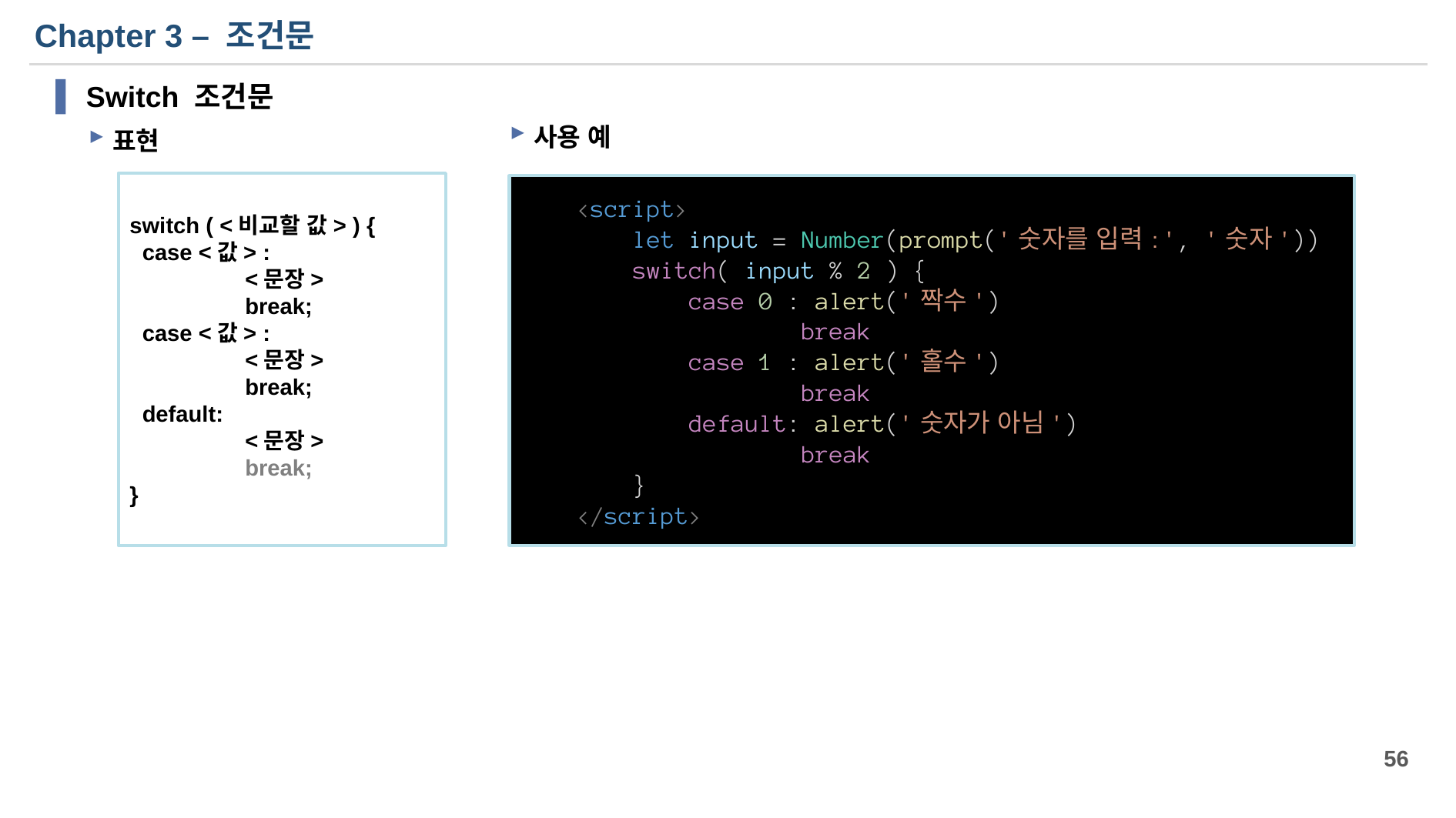

# Chapter 3 – 조건문
Switch 조건문
표현

사용 예

switch ( <비교할 값> ) {
  case <값> :
  	<문장>
	break;
  case <값> :
	<문장>
	break;
  default:
	<문장>
	break;
}
    <script>
        let input = Number(prompt('숫자를 입력:', '숫자'))
        switch( input % 2 ) {
            case 0 : alert('짝수')
                    break
            case 1 : alert('홀수')
                    break
            default: alert('숫자가 아님')
                    break
        }
    </script>
56